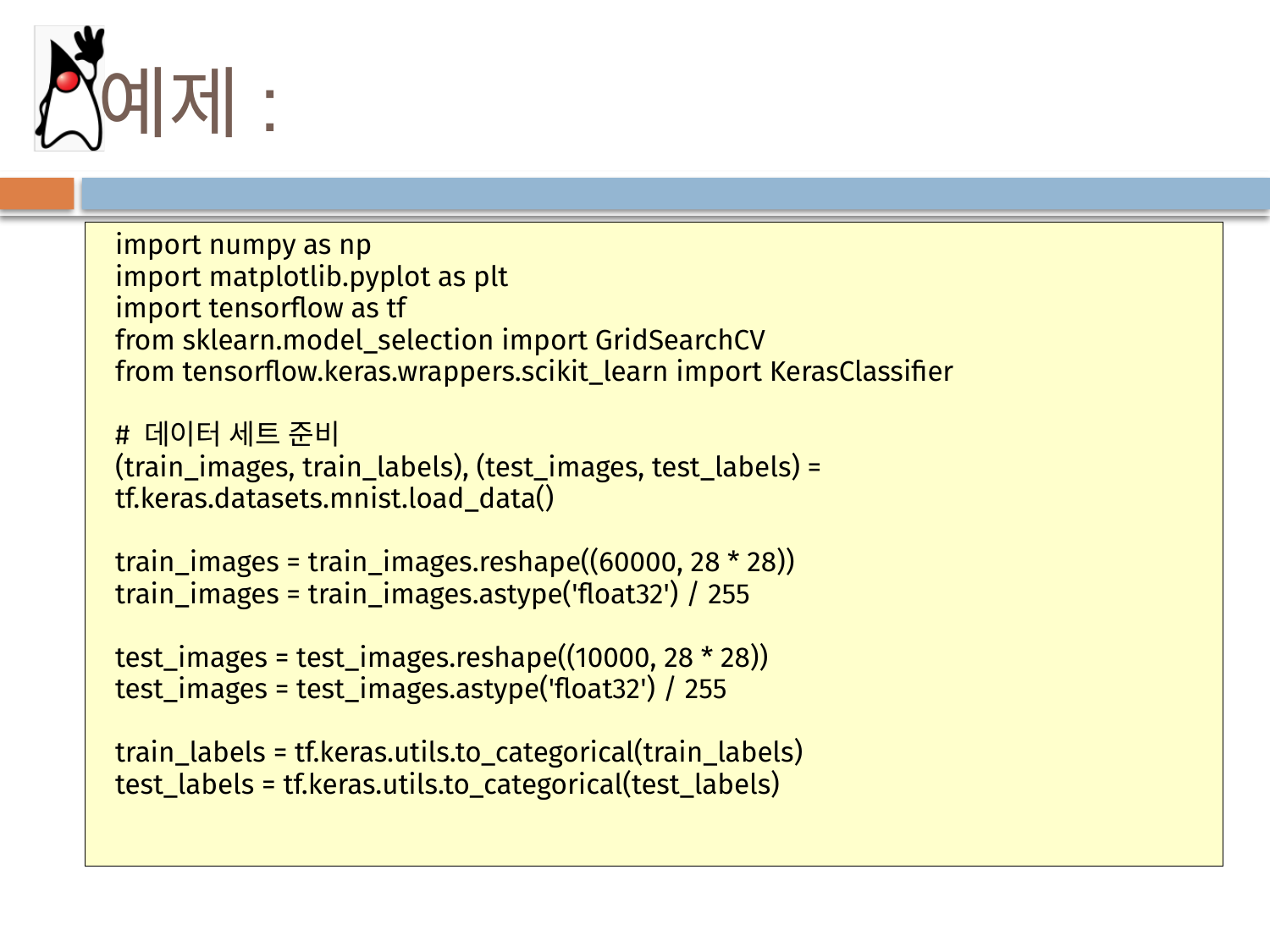

# 예제:

import numpy as np
import matplotlib.pyplot as plt
import tensorflow as tf
from sklearn.model_selection import GridSearchCV
from tensorflow.keras.wrappers.scikit_learn import KerasClassifier

# 데이터 세트 준비
(train_images, train_labels), (test_images, test_labels) = tf.keras.datasets.mnist.load_data()

train_images = train_images.reshape((60000, 28 * 28))
train_images = train_images.astype('float32') / 255

test_images = test_images.reshape((10000, 28 * 28))
test_images = test_images.astype('float32') / 255

train_labels = tf.keras.utils.to_categorical(train_labels)
test_labels = tf.keras.utils.to_categorical(test_labels)